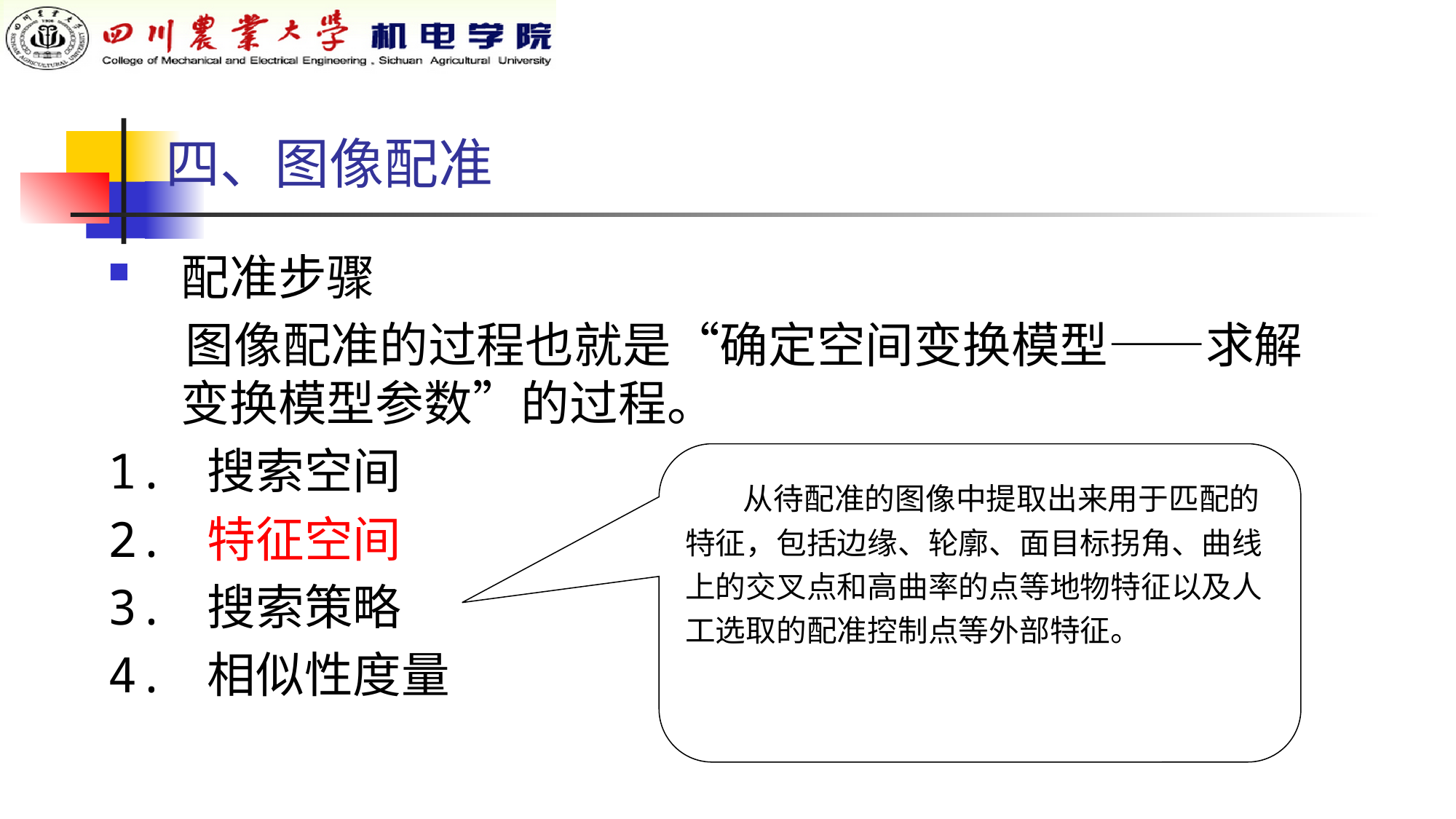

四、图像配准
配准步骤
      图像配准的过程也就是“确定空间变换模型——求解变换模型参数”的过程。
1. 搜索空间
2. 特征空间
3. 搜索策略
4. 相似性度量
      从待配准的图像中提取出来用于匹配的特征，包括边缘、轮廓、面目标拐角、曲线上的交叉点和高曲率的点等地物特征以及人工选取的配准控制点等外部特征。